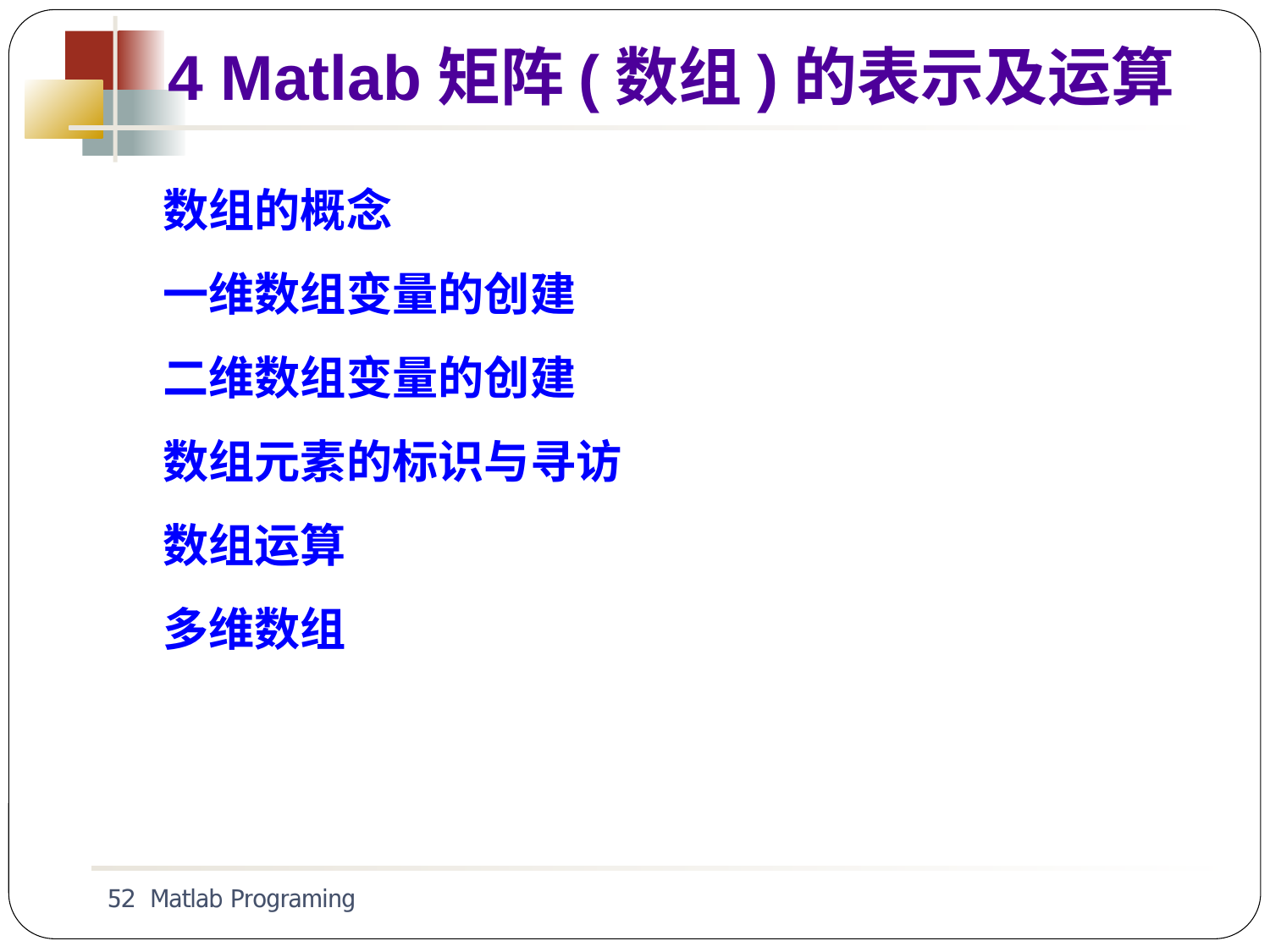

4 Matlab矩阵(数组)的表示及运算
数组的概念
一维数组变量的创建
二维数组变量的创建
数组元素的标识与寻访
数组运算
多维数组

52  Matlab Programing